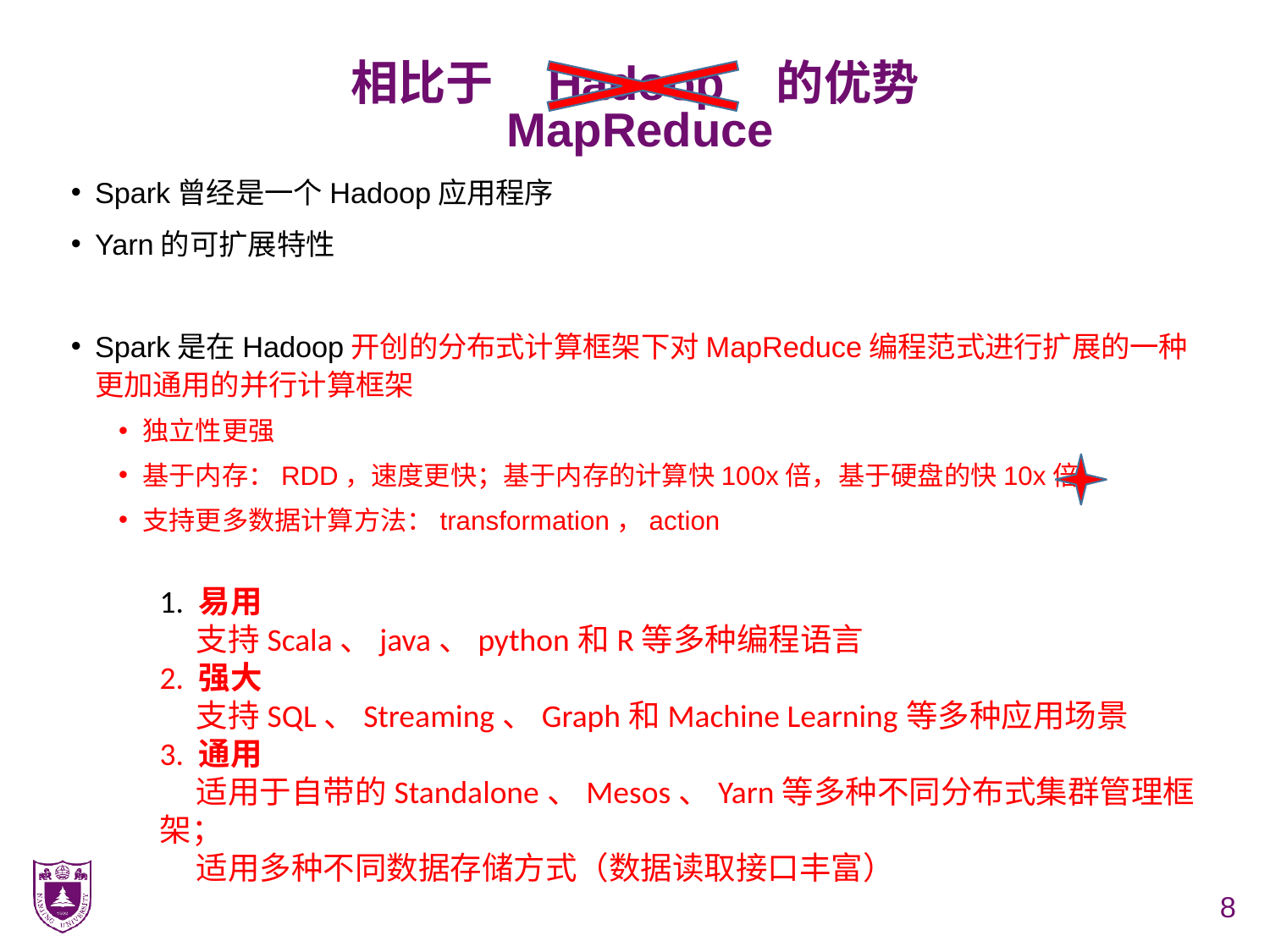

# 相比于    Hadoop   的优势

MapReduce
Spark曾经是一个Hadoop应用程序
Yarn的可扩展特性

Spark是在Hadoop开创的分布式计算框架下对MapReduce编程范式进行扩展的一种更加通用的并行计算框架
独立性更强
基于内存：RDD，速度更快；基于内存的计算快100x倍，基于硬盘的快10x倍
支持更多数据计算方法：transformation，action

1. 易用
    支持Scala、java、python和R等多种编程语言
2. 强大
    支持SQL、Streaming、Graph和Machine Learning等多种应用场景
3. 通用
    适用于自带的Standalone、Mesos、Yarn等多种不同分布式集群管理框架；
    适用多种不同数据存储方式（数据读取接口丰富）
8